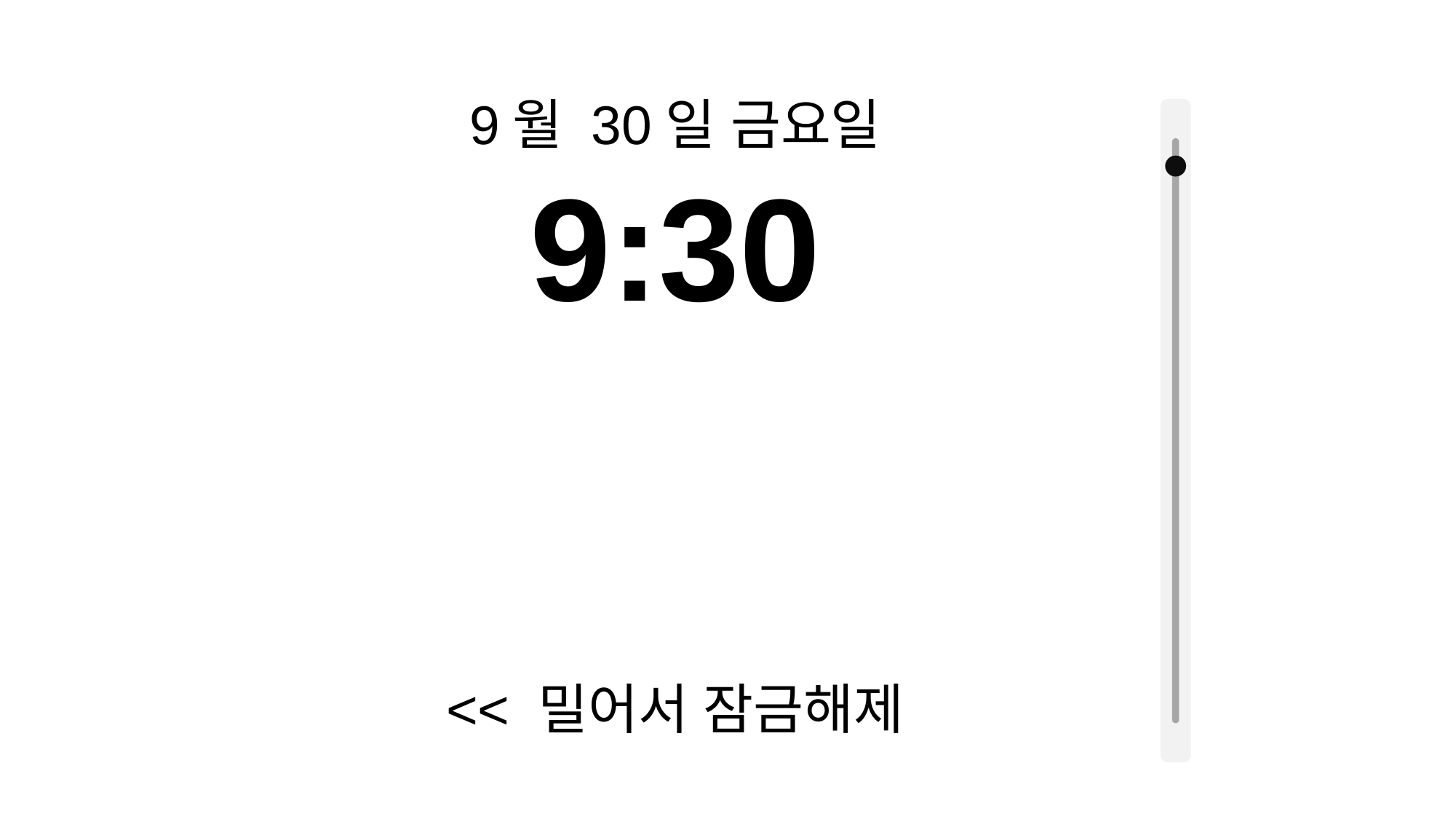

9월 30일 금요일
9:30

<< 밀어서 잠금해제